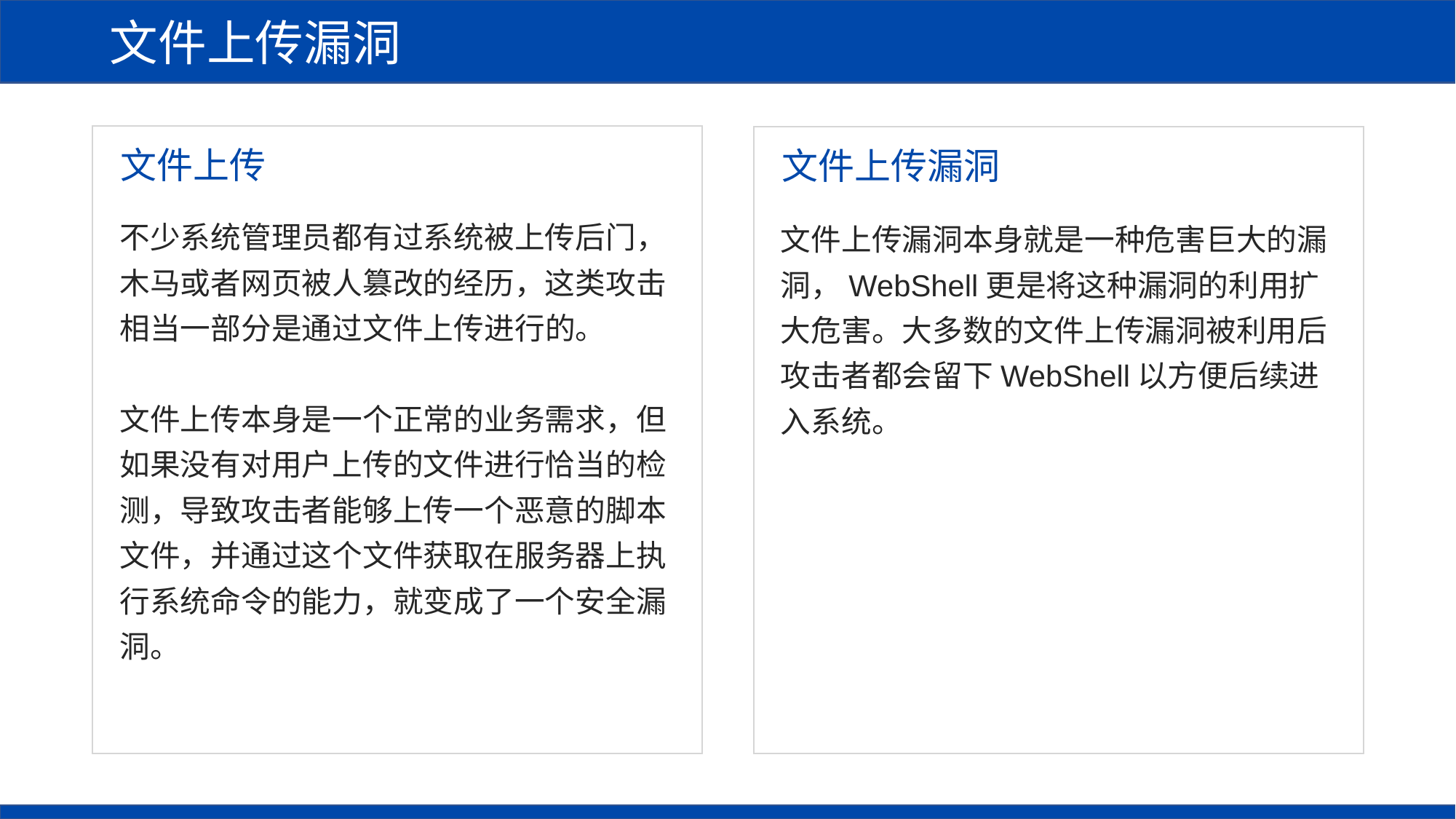

文件上传漏洞

文件上传
文件上传漏洞
不少系统管理员都有过系统被上传后门，木马或者网页被人篡改的经历，这类攻击相当一部分是通过文件上传进行的。

文件上传本身是一个正常的业务需求，但如果没有对用户上传的文件进行恰当的检测，导致攻击者能够上传一个恶意的脚本文件，并通过这个文件获取在服务器上执行系统命令的能力，就变成了一个安全漏洞。
文件上传漏洞本身就是一种危害巨大的漏洞，WebShell更是将这种漏洞的利用扩大危害。大多数的文件上传漏洞被利用后攻击者都会留下WebShell以方便后续进入系统。